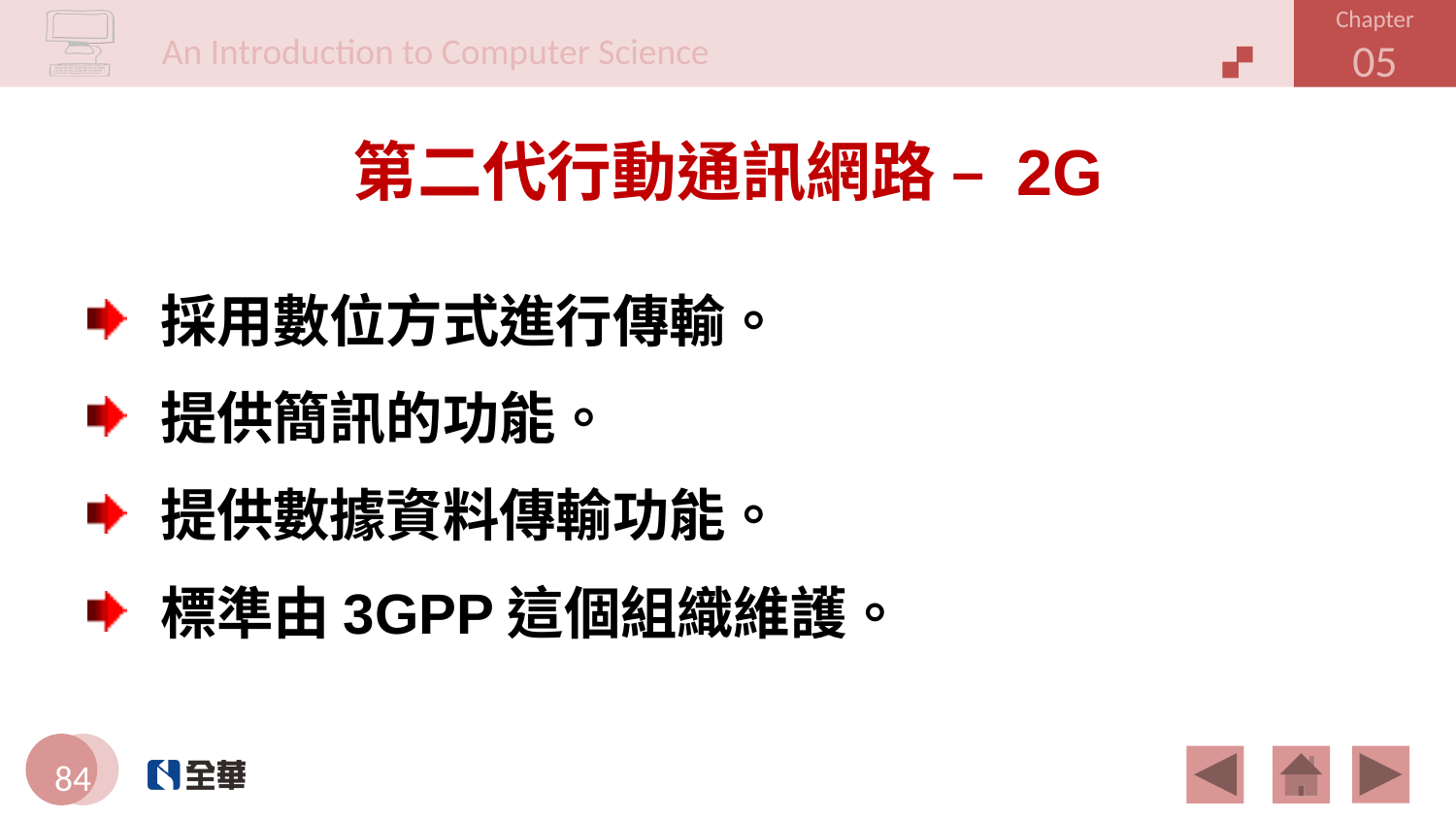

# 第二代行動通訊網路 – 2G
採用數位方式進行傳輸。
提供簡訊的功能。
提供數據資料傳輸功能。
標準由3GPP這個組織維護。